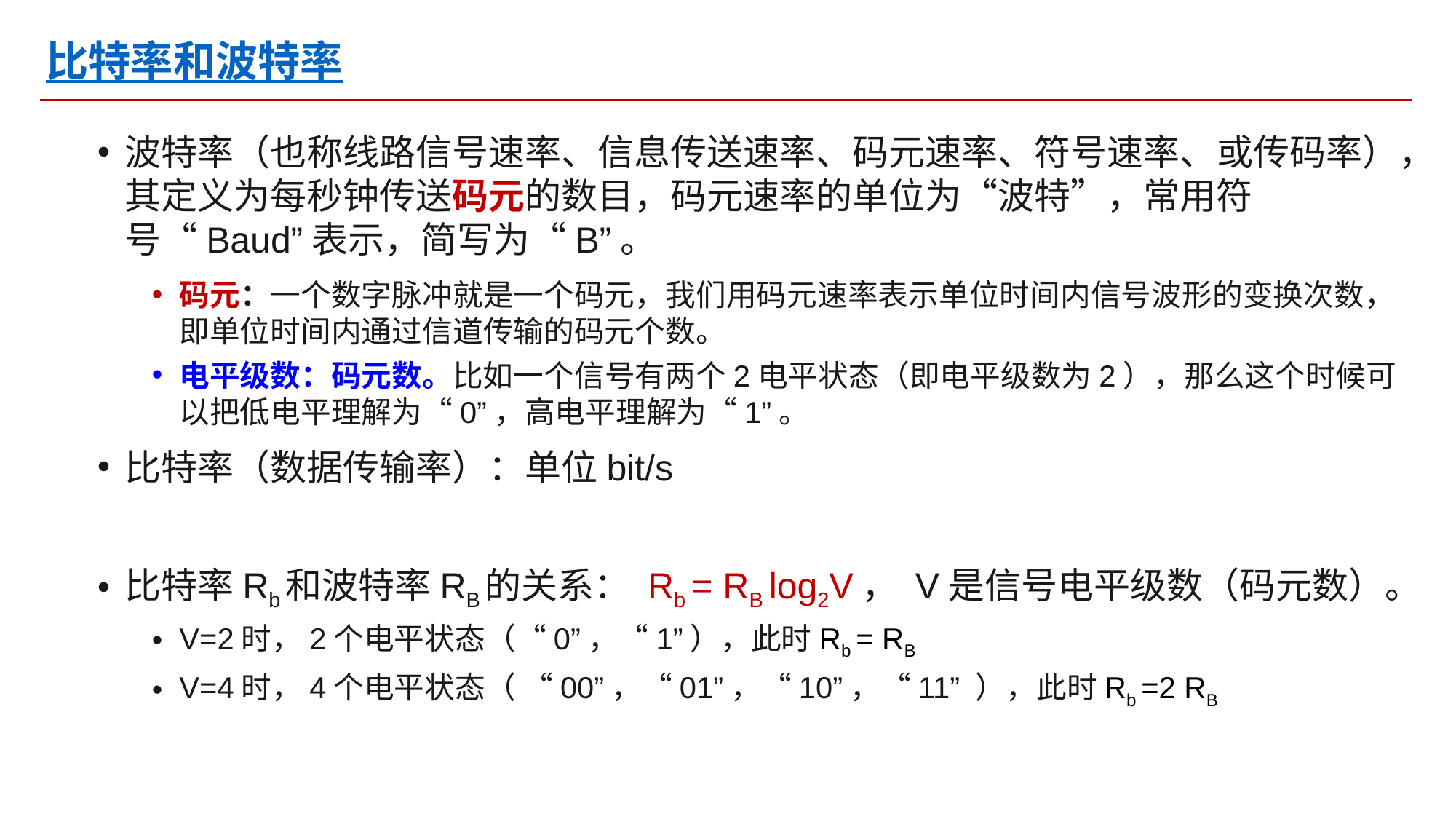

比特率和波特率
波特率（也称线路信号速率、信息传送速率、码元速率、符号速率、或传码率），其定义为每秒钟传送码元的数目，码元速率的单位为“波特”，常用符号“Baud”表示，简写为“B”。
码元：一个数字脉冲就是一个码元，我们用码元速率表示单位时间内信号波形的变换次数，即单位时间内通过信道传输的码元个数。
电平级数：码元数。比如一个信号有两个2电平状态（即电平级数为2），那么这个时候可以把低电平理解为“0”，高电平理解为“1”。
比特率（数据传输率）：单位bit/s

比特率Rb和波特率RB的关系： Rb = RB log2V， V是信号电平级数（码元数）。
V=2时，2个电平状态（“0”，“1”），此时Rb = RB
V=4时，4个电平状态（ “00”，“01”，“10”，“11” ），此时Rb =2 RB